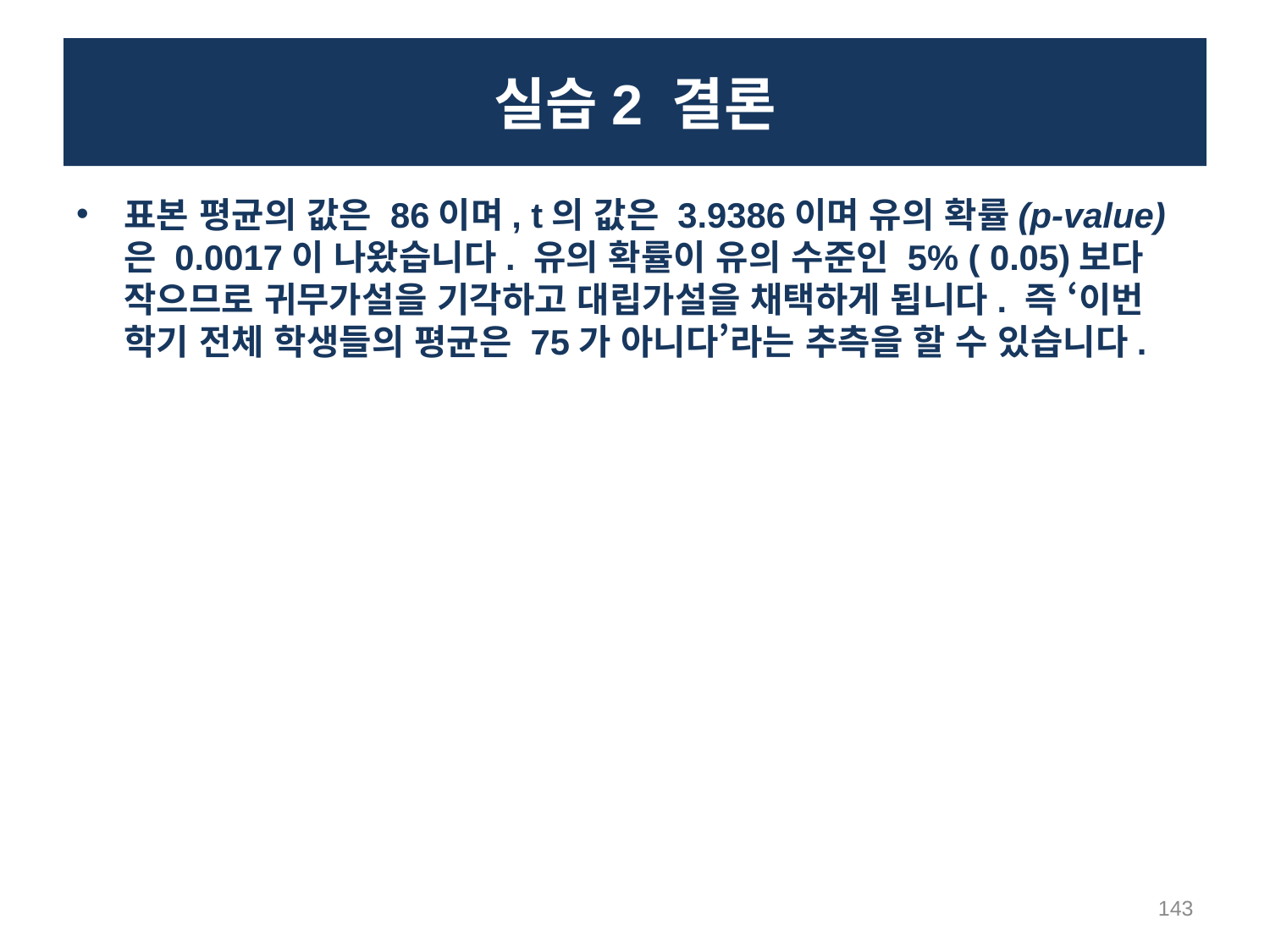

# 실습2 결론
표본 평균의 값은 86이며, t의 값은 3.9386이며 유의 확률(p-value) 은 0.0017이 나왔습니다. 유의 확률이 유의 수준인 5% ( 0.05)보다 작으므로 귀무가설을 기각하고 대립가설을 채택하게 됩니다. 즉 ‘이번 학기 전체 학생들의 평균은 75가 아니다’라는 추측을 할 수 있습니다.

143